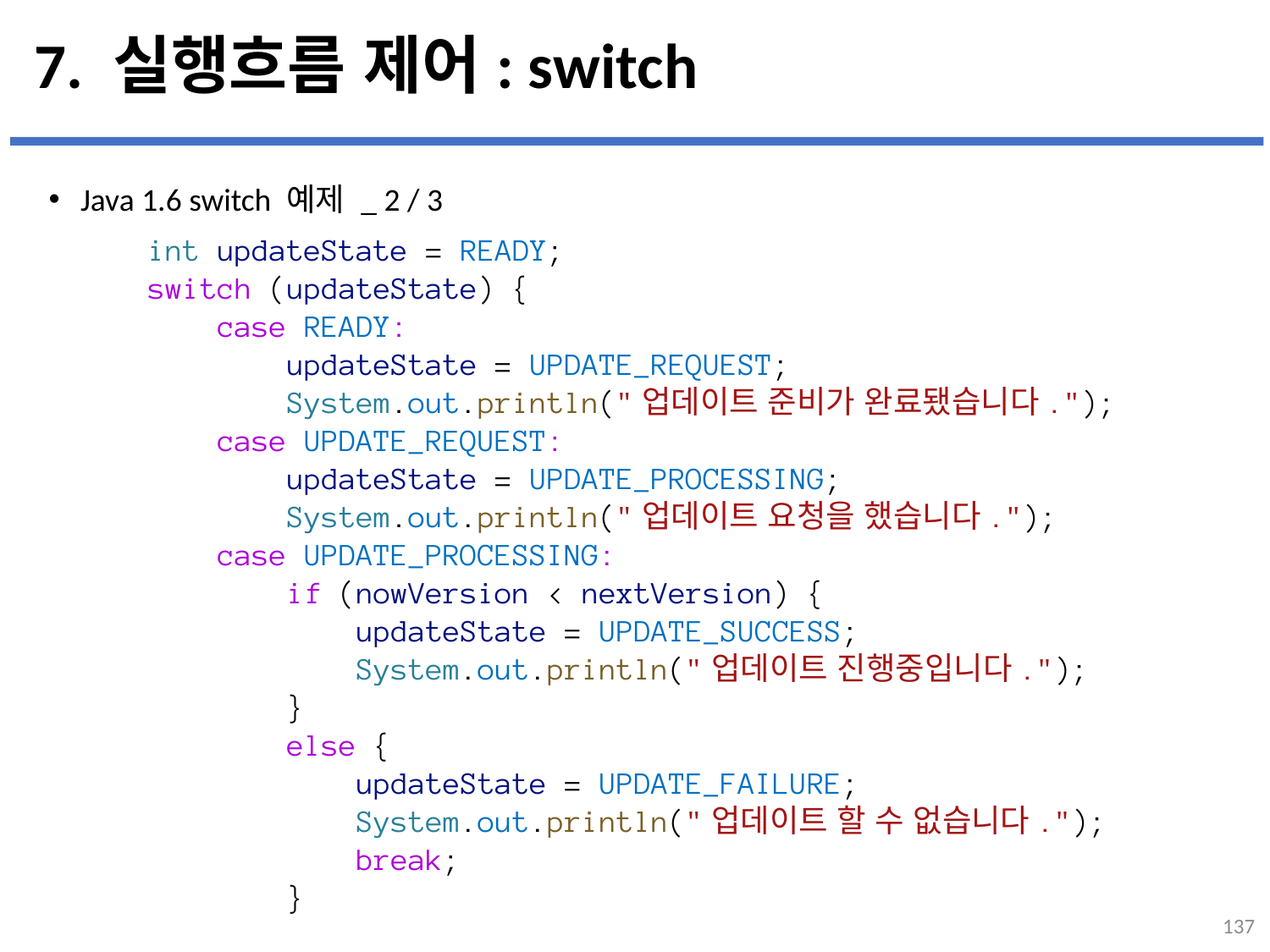

# 7. 실행흐름 제어: switch
Java 1.6 switch 예제 _ 2 / 3
...

설명
    int updateState = READY;
    switch (updateState) {
        case READY:
            updateState = UPDATE_REQUEST;
            System.out.println("업데이트 준비가 완료됐습니다.");
        case UPDATE_REQUEST:
            updateState = UPDATE_PROCESSING;
            System.out.println("업데이트 요청을 했습니다.");
        case UPDATE_PROCESSING:
            if (nowVersion < nextVersion) {
                updateState = UPDATE_SUCCESS;
                System.out.println("업데이트 진행중입니다.");
            }
            else {
                updateState = UPDATE_FAILURE;
                System.out.println("업데이트 할 수 없습니다.");
                break;
            }
137